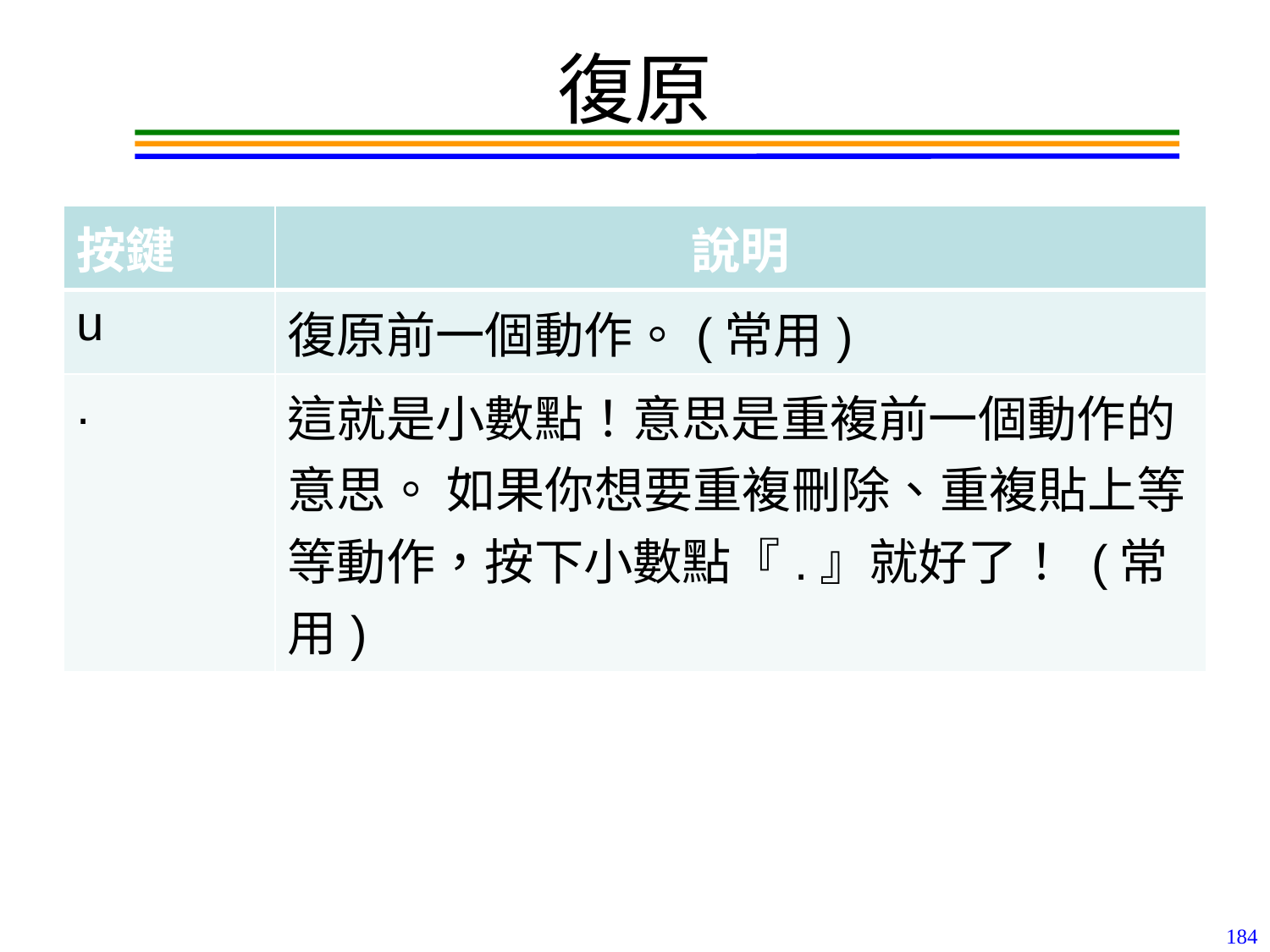

# 復原
| 按鍵 | 說明 |
| --- | --- |
| u | 復原前一個動作。(常用) |
| . | 這就是小數點！意思是重複前一個動作的意思。 如果你想要重複刪除、重複貼上等等動作，按下小數點『.』就好了！ (常用) |
184